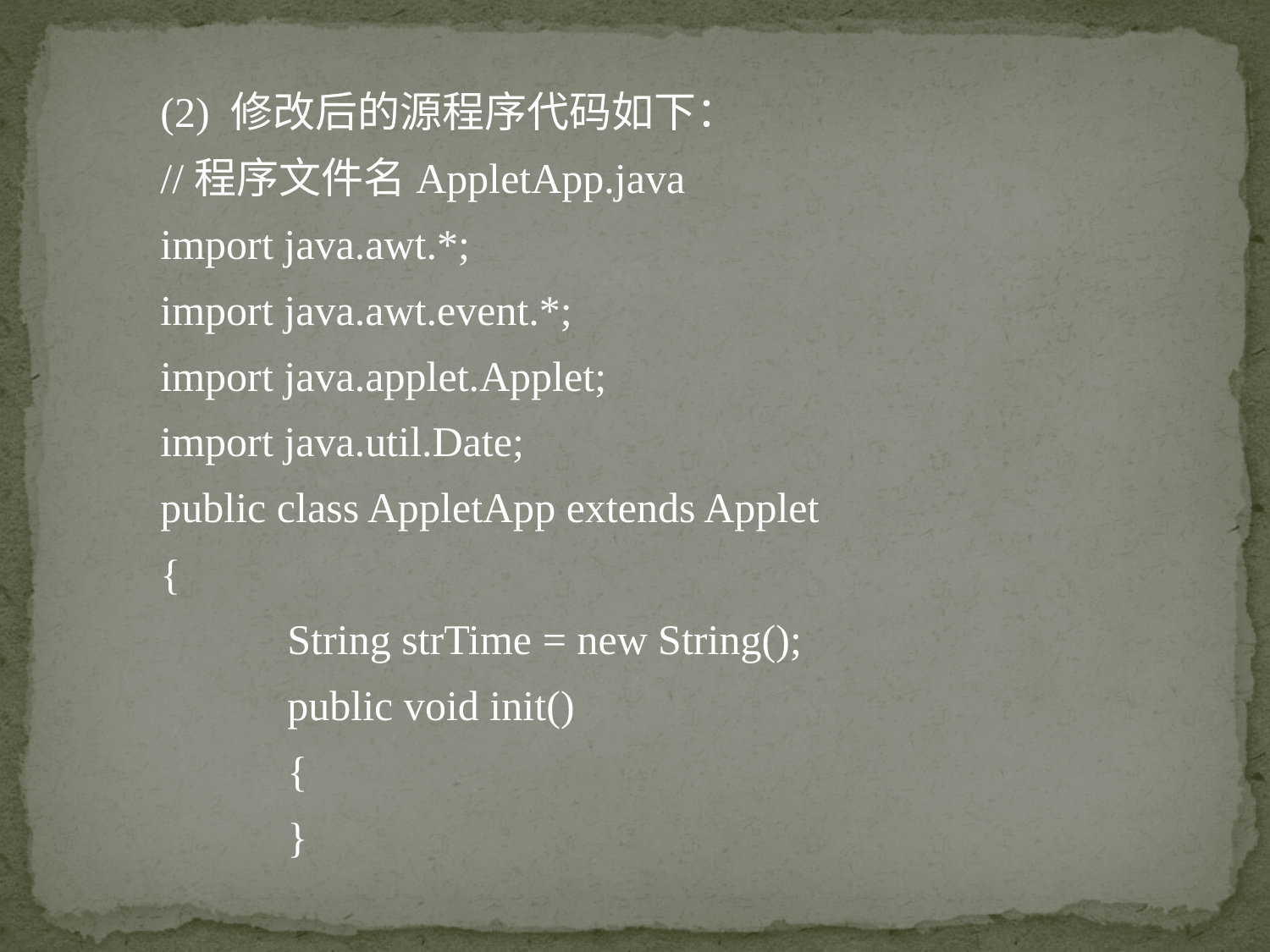

(2) 修改后的源程序代码如下：
//程序文件名AppletApp.java
import java.awt.*;
import java.awt.event.*;
import java.applet.Applet;
import java.util.Date;
public class AppletApp extends Applet
{
	String strTime = new String();
	public void init()
	{
	}